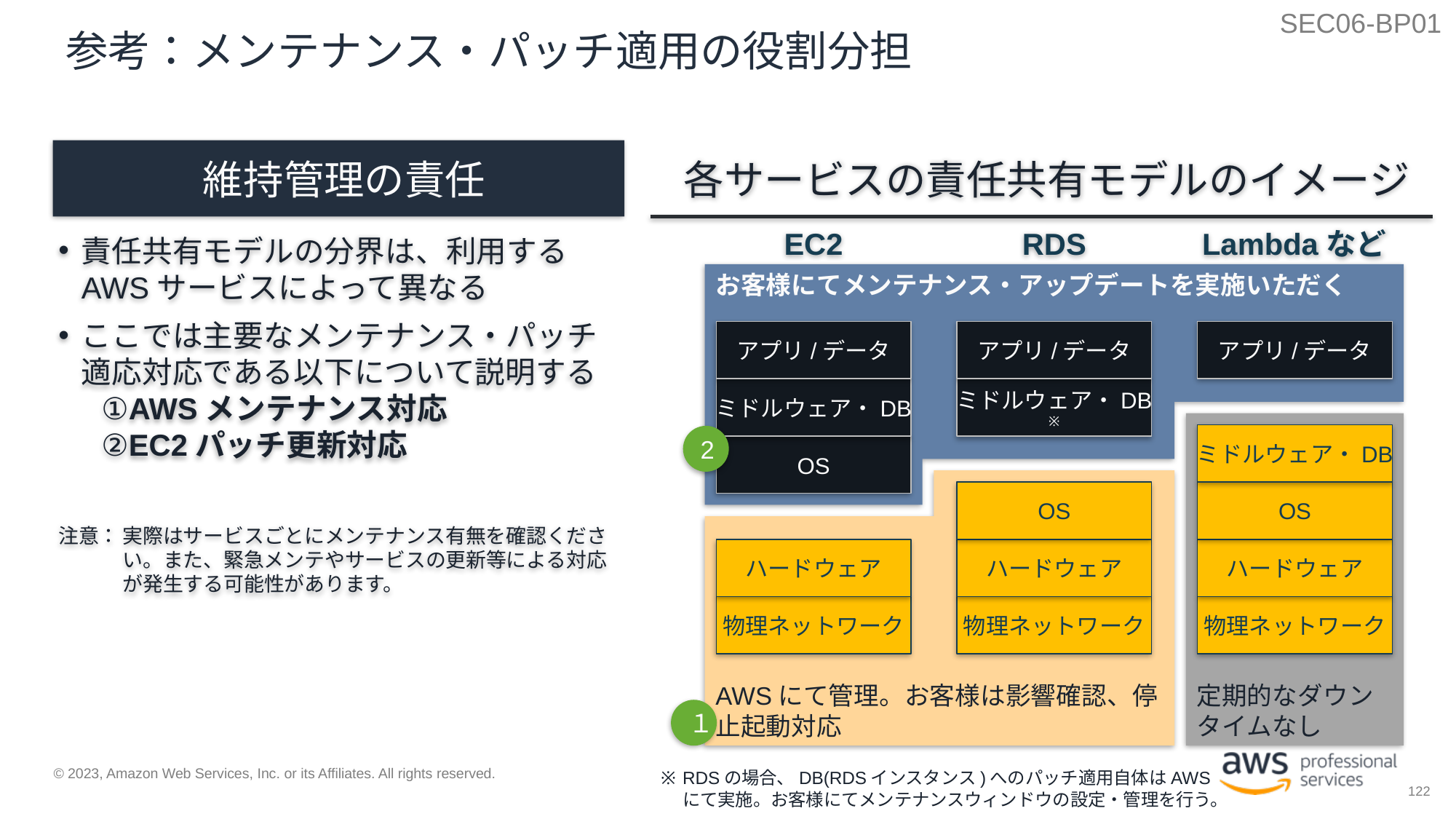

SEC06-BP01
# 参考：メンテナンス・パッチ適用の役割分担
維持管理の責任
各サービスの責任共有モデルのイメージ
EC2
RDS
Lambdaなど
責任共有モデルの分界は、利用するAWSサービスによって異なる
ここでは主要なメンテナンス・パッチ適応対応である以下について説明する
①AWSメンテナンス対応
②EC2パッチ更新対応

注意：	実際はサービスごとにメンテナンス有無を確認ください。また、緊急メンテやサービスの更新等による対応が発生する可能性があります。
お客様にてメンテナンス・アップデートを実施いただく
アプリ/データ
アプリ/データ
アプリ/データ
ミドルウェア・DB
ミドルウェア・DB
※
定期的なダウンタイムなし
ミドルウェア・DB
2
OS
AWSにて管理。お客様は影響確認、停止起動対応
OS
OS
ハードウェア
ハードウェア
ハードウェア
物理ネットワーク
物理ネットワーク
物理ネットワーク
１
※	RDSの場合、DB(RDSインスタンス)へのパッチ適用自体はAWSにて実施。お客様にてメンテナンスウィンドウの設定・管理を行う。